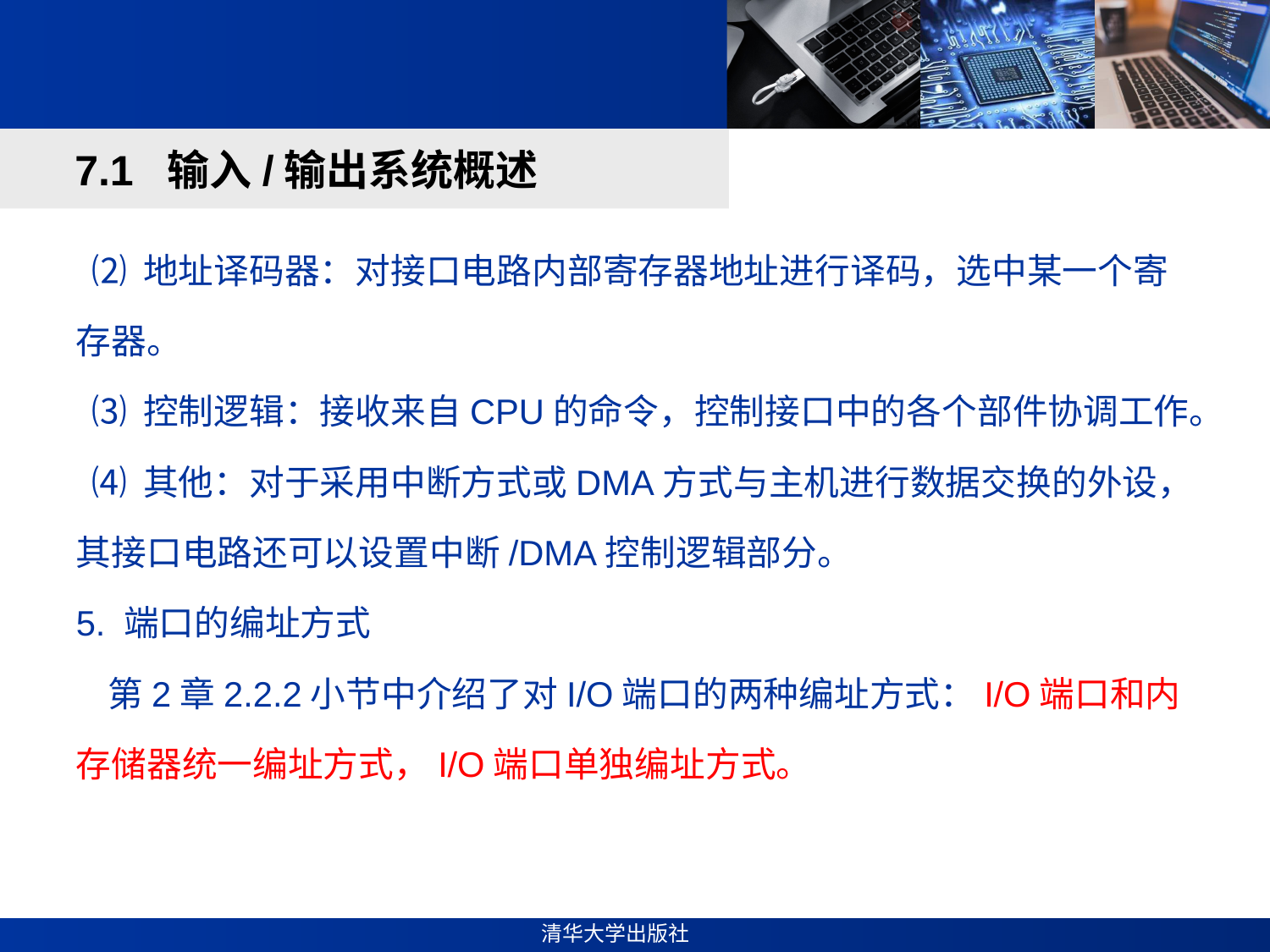

#
7.1  输入/输出系统概述
  ⑵ 地址译码器：对接口电路内部寄存器地址进行译码，选中某一个寄存器。
  ⑶ 控制逻辑：接收来自CPU的命令，控制接口中的各个部件协调工作。
  ⑷ 其他：对于采用中断方式或DMA方式与主机进行数据交换的外设，其接口电路还可以设置中断/DMA控制逻辑部分。
5. 端口的编址方式
   第2章2.2.2小节中介绍了对I/O端口的两种编址方式：I/O端口和内存储器统一编址方式，I/O端口单独编址方式。